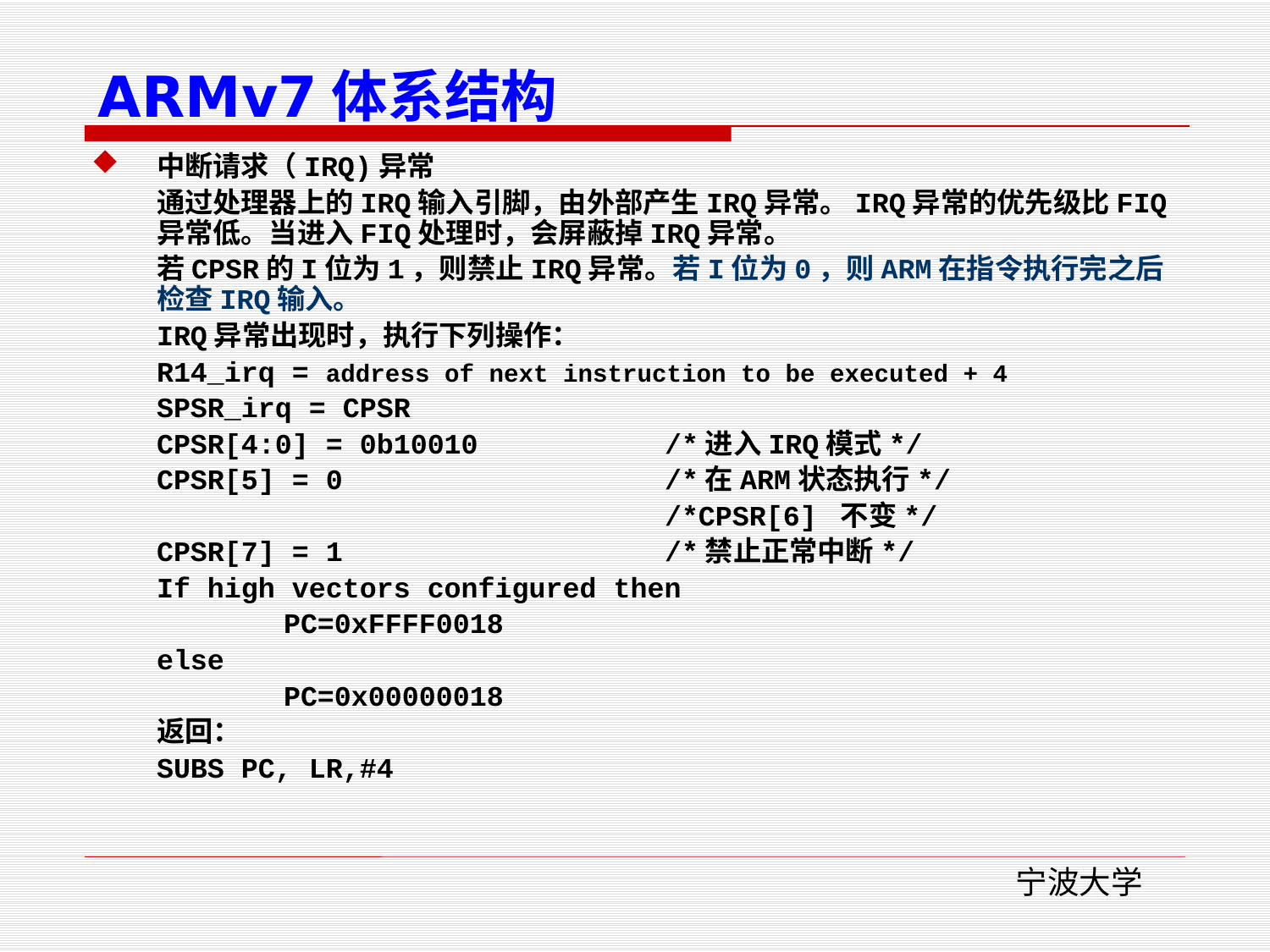

ARMv7体系结构
中断请求（IRQ)异常
	通过处理器上的IRQ输入引脚，由外部产生IRQ异常。IRQ异常的优先级比FIQ异常低。当进入FIQ处理时，会屏蔽掉IRQ异常。
	若CPSR的I位为1，则禁止IRQ异常。若I位为0，则ARM在指令执行完之后检查IRQ输入。
	IRQ异常出现时，执行下列操作：
	R14_irq = address of next instruction to be executed + 4
	SPSR_irq = CPSR
	CPSR[4:0] = 0b10010		/*进入IRQ模式*/
	CPSR[5] = 0			/*在ARM状态执行*/
					/*CPSR[6] 不变*/
	CPSR[7] = 1 			/*禁止正常中断*/
	If high vectors configured then
		PC=0xFFFF0018
	else
		PC=0x00000018
	返回：
	SUBS PC, LR,#4